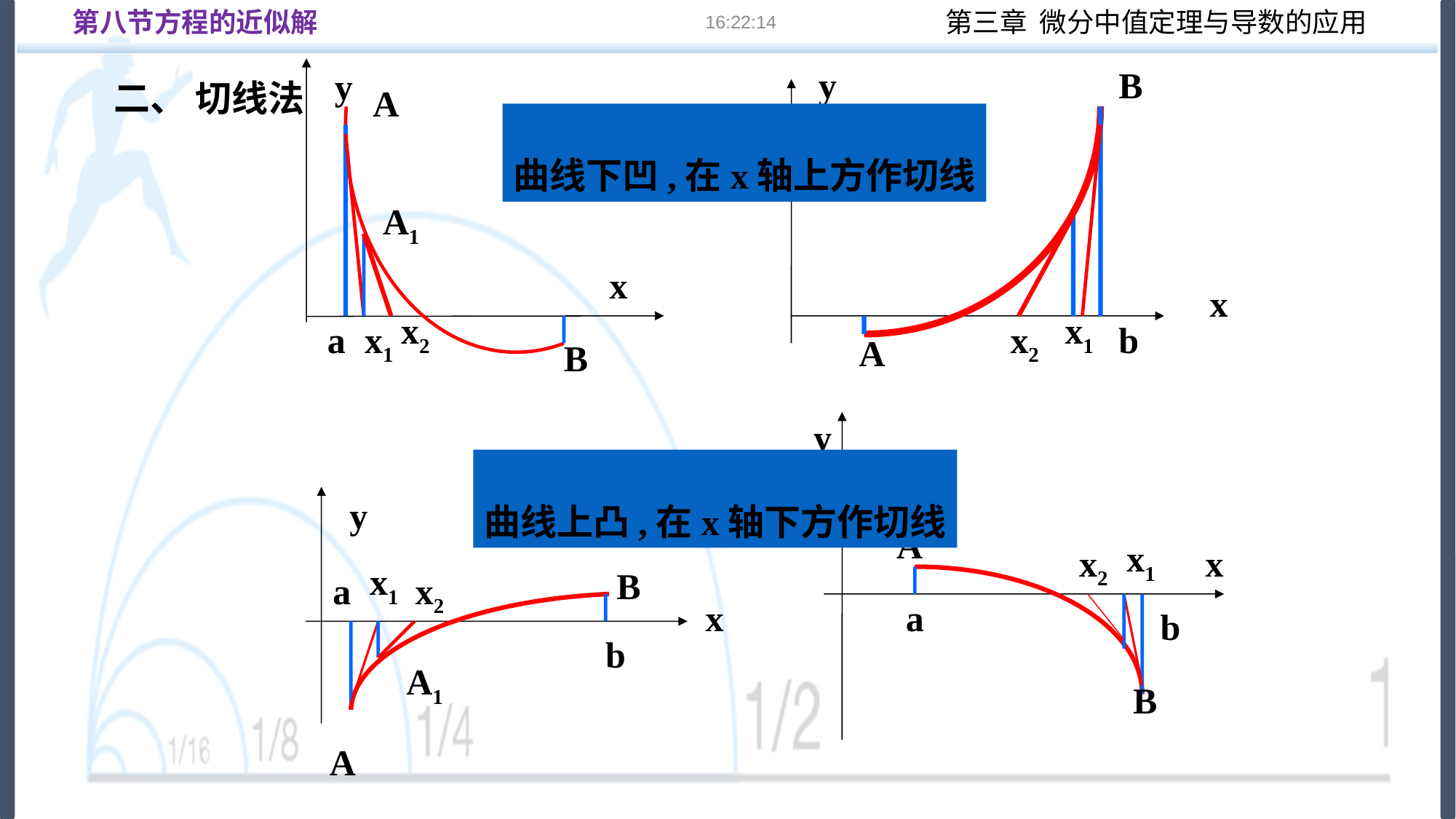

第八节方程的近似解
16:22:14
二、 切线法
y
B

y
A

曲线下凹,在x轴上方作切线

A1

x
x
x2
x1
a
x1
x2
b

A
B
y

曲线上凸,在x轴下方作切线

y
A
x1
x2
x
x1
B
a
x2

x
a

b

b
A1
B
A